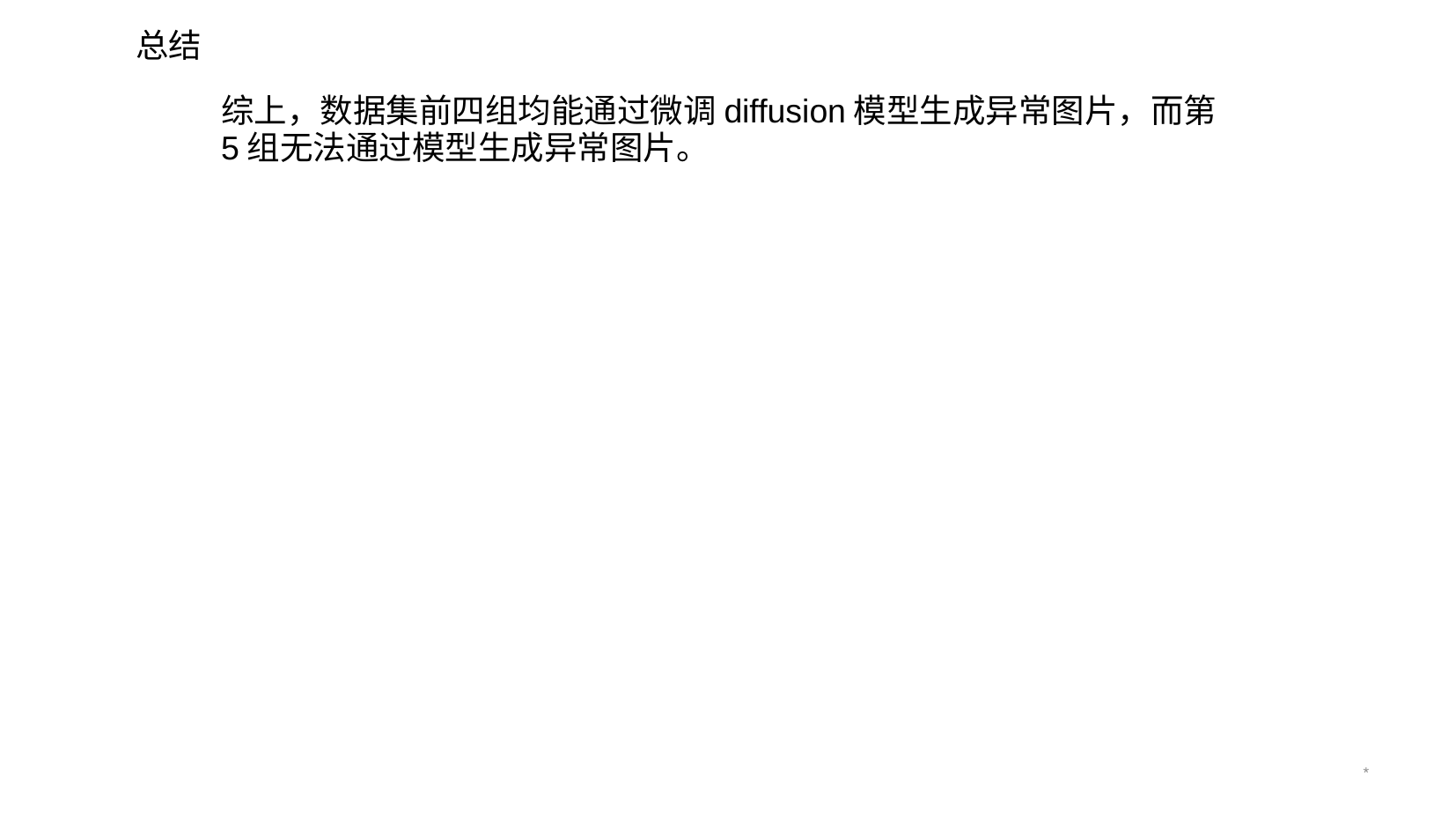

总结
综上，数据集前四组均能通过微调diffusion模型生成异常图片，而第5组无法通过模型生成异常图片。
*